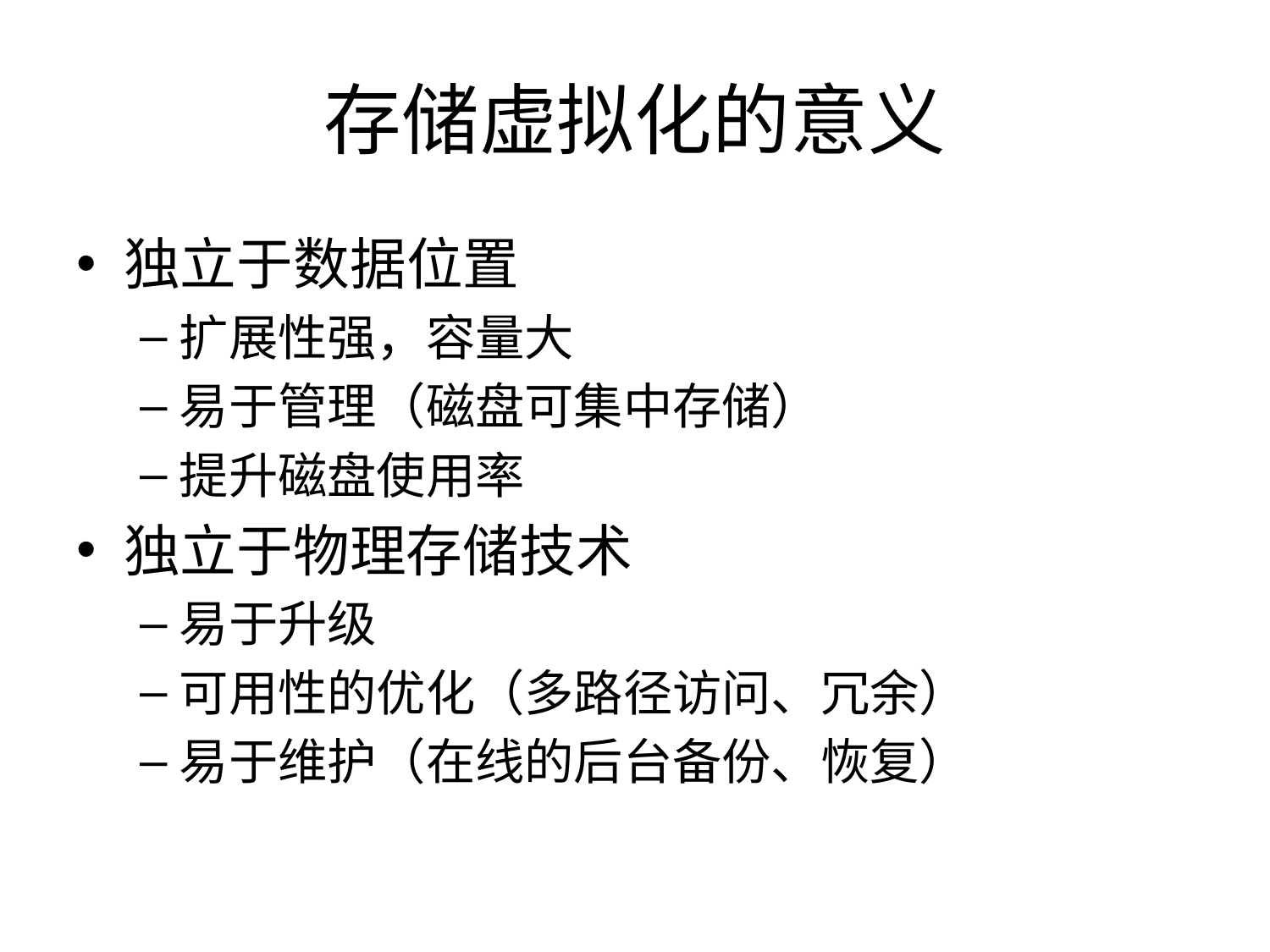

# 存储虚拟化的意义
独立于数据位置
扩展性强，容量大
易于管理（磁盘可集中存储）
提升磁盘使用率
独立于物理存储技术
易于升级
可用性的优化（多路径访问、冗余）
易于维护（在线的后台备份、恢复）